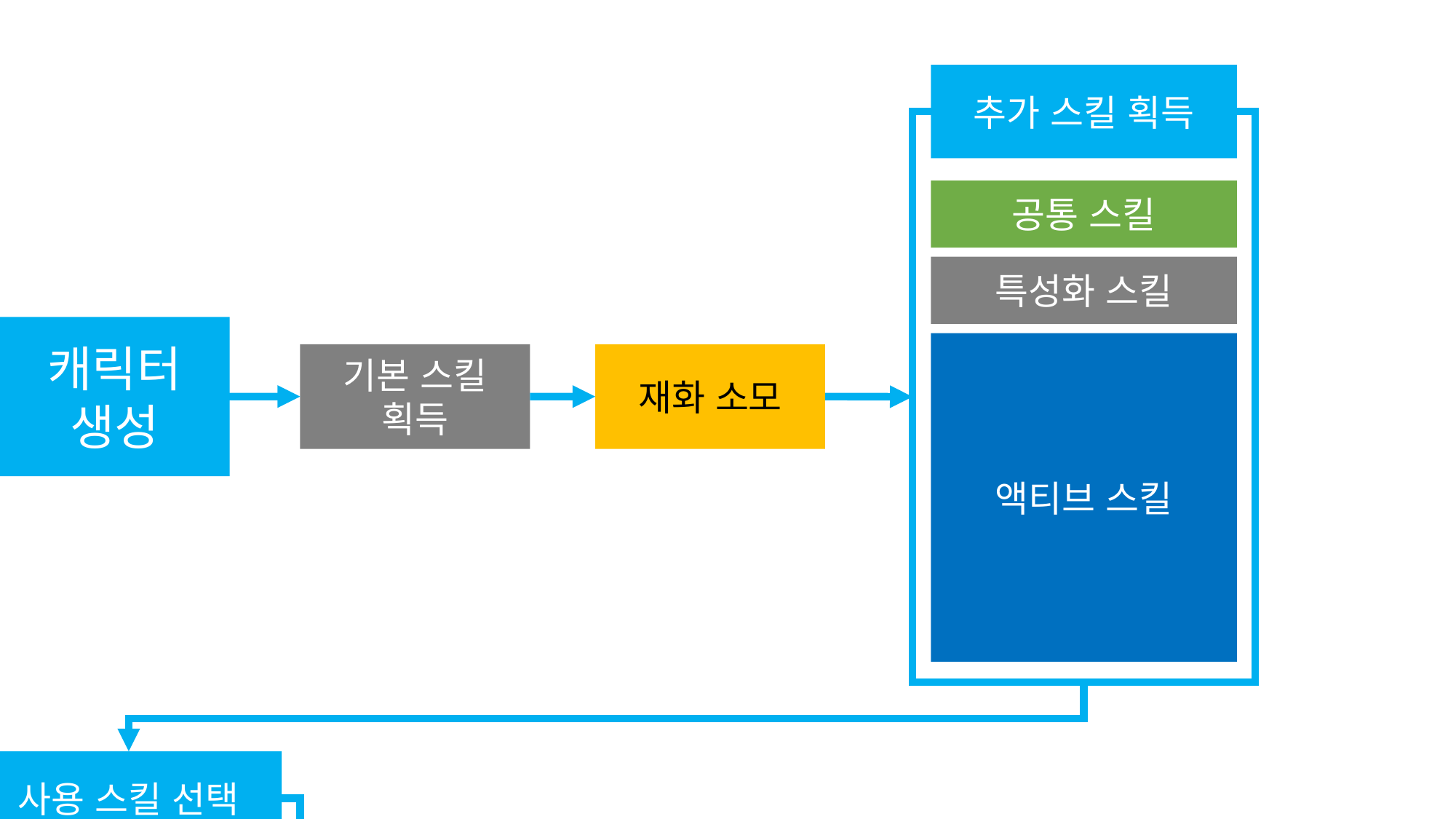

기획의도
비선형적인 스킬구조를 통해 플레이어에게 성장 동선에 대한 선택권을 준다.
선택적인 스킬 사용을 통해 각 전투마다 다른 플레이를 만들 수 있도록 한다.
재화의 소모를 유도하고 후반 반복 플레이 요소를 부여한다.

시스템 컨셉
PC는 재화를 지불하고 원하는 스킬을 획득할 수 있다.
PC는 보유한 스킬 중 직접 선택한 스킬 만을 전투에서 활용할 수 있다.
PC는 재화를 소모하여 특정 스킬을 강화시킬 수 있다.

추가 스킬 획득

공통 스킬
특성화 스킬
캐릭터
생성
액티브 스킬
재화 소모
기본 스킬
획득
사용 스킬 선택

액티브 스킬
액티브 스킬
스킬 강화
재화 소모
전투 진행
액티브 스킬
액티브 스킬
액티브 스킬